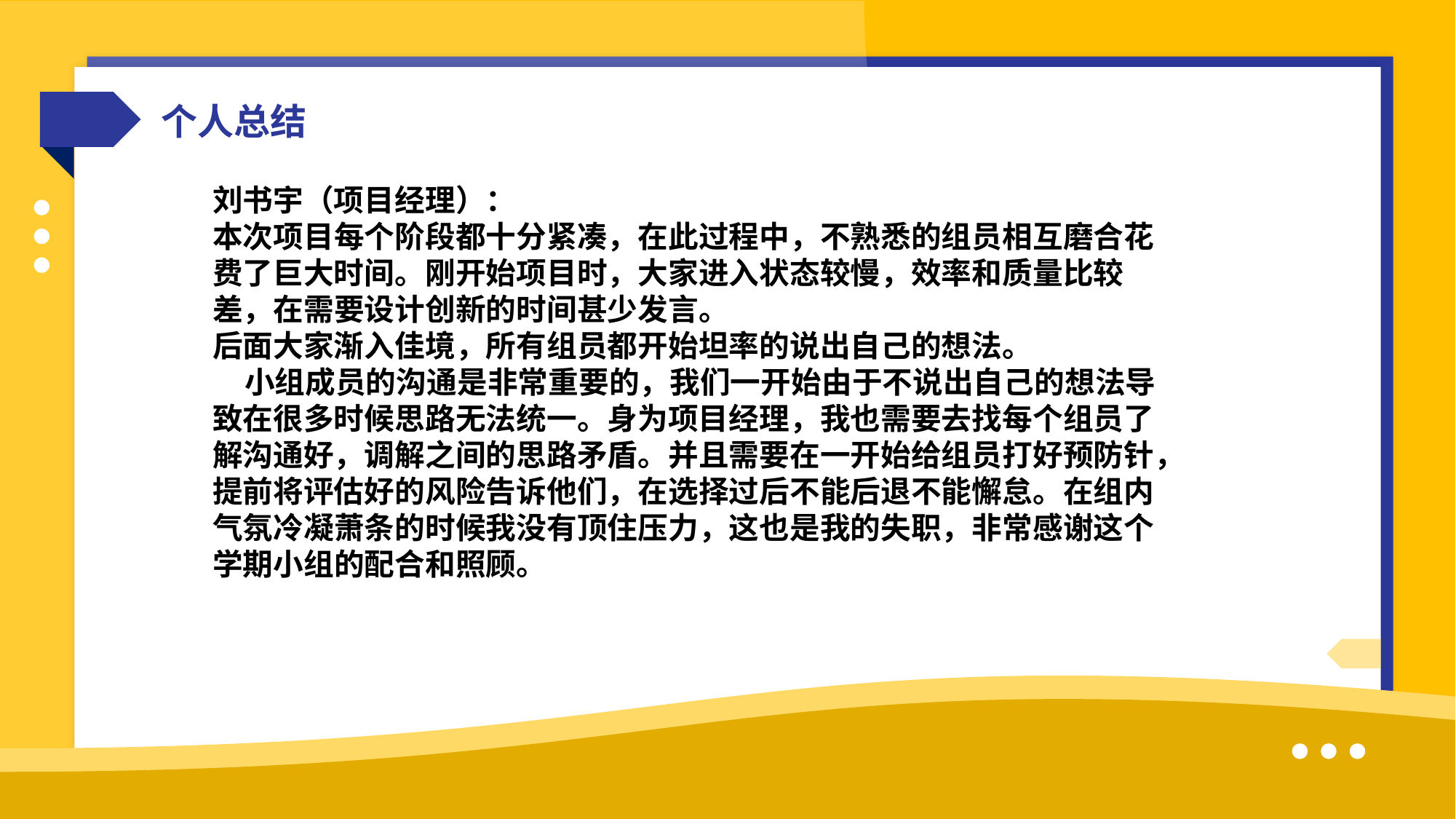

个人总结
刘书宇（项目经理）：本次项目每个阶段都十分紧凑，在此过程中，不熟悉的组员相互磨合花费了巨大时间。刚开始项目时，大家进入状态较慢，效率和质量比较差，在需要设计创新的时间甚少发言。后面大家渐入佳境，所有组员都开始坦率的说出自己的想法。小组成员的沟通是非常重要的，我们一开始由于不说出自己的想法导致在很多时候思路无法统一。身为项目经理，我也需要去找每个组员了解沟通好，调解之间的思路矛盾。并且需要在一开始给组员打好预防针，提前将评估好的风险告诉他们，在选择过后不能后退不能懈怠。在组内气氛冷凝萧条的时候我没有顶住压力，这也是我的失职，非常感谢这个学期小组的配合和照顾。